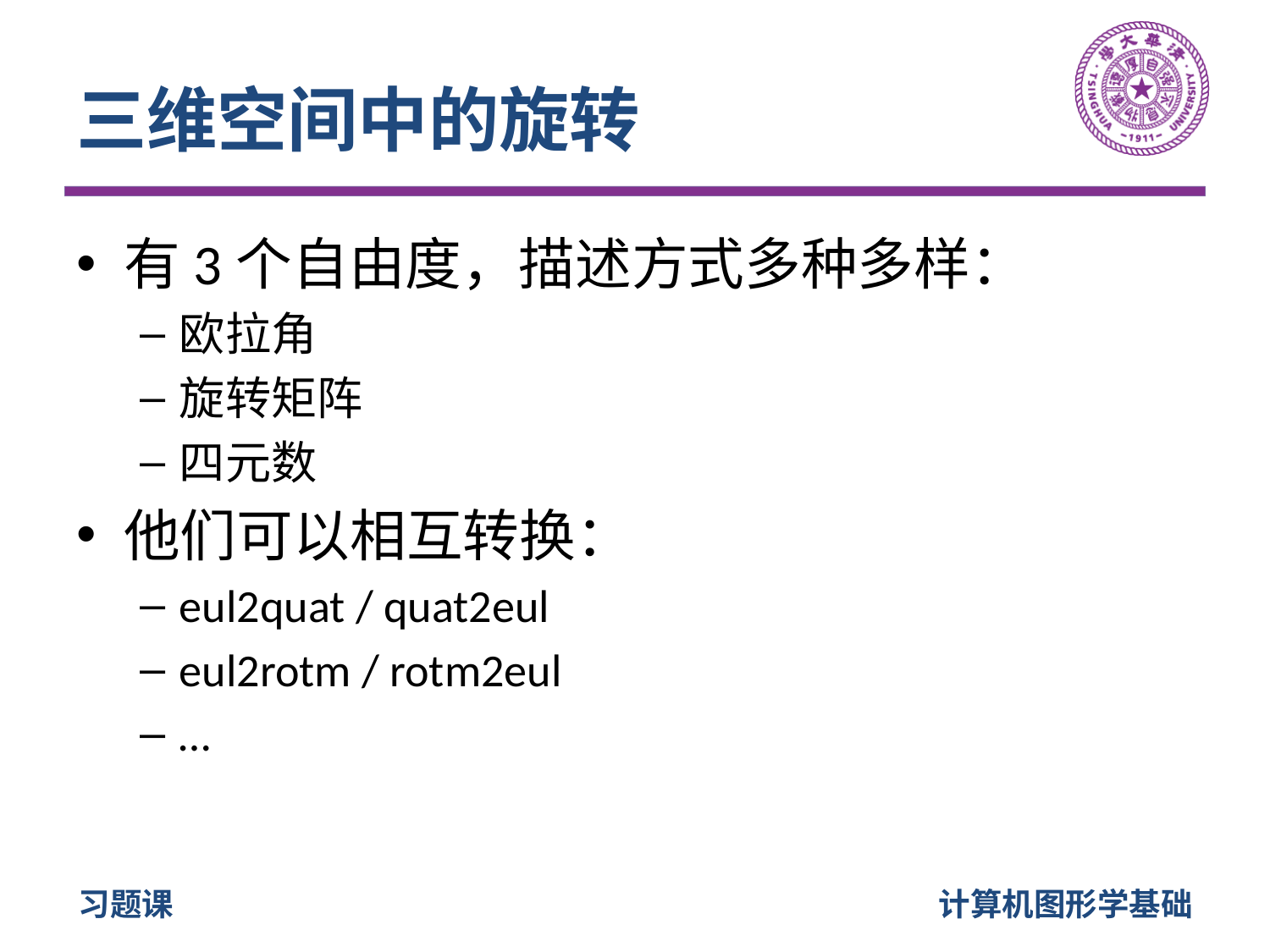

# 三维空间中的旋转
有3个自由度，描述方式多种多样：
欧拉角
旋转矩阵
四元数
他们可以相互转换：
eul2quat / quat2eul
eul2rotm / rotm2eul
…